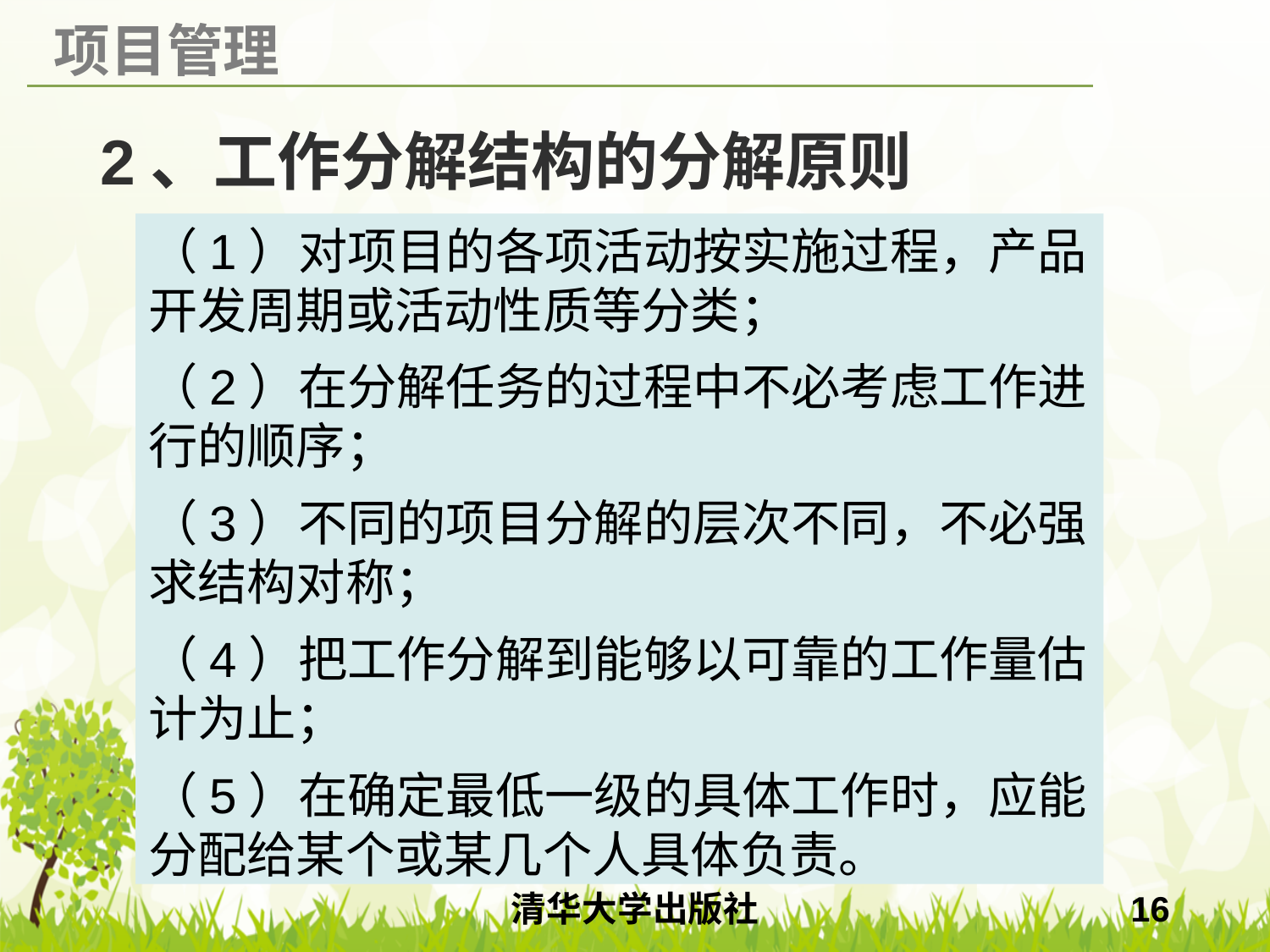

# 2、工作分解结构的分解原则
（1）对项目的各项活动按实施过程，产品开发周期或活动性质等分类；
（2）在分解任务的过程中不必考虑工作进行的顺序；
（3）不同的项目分解的层次不同，不必强求结构对称；
（4）把工作分解到能够以可靠的工作量估计为止；
（5）在确定最低一级的具体工作时，应能分配给某个或某几个人具体负责。
清华大学出版社
16